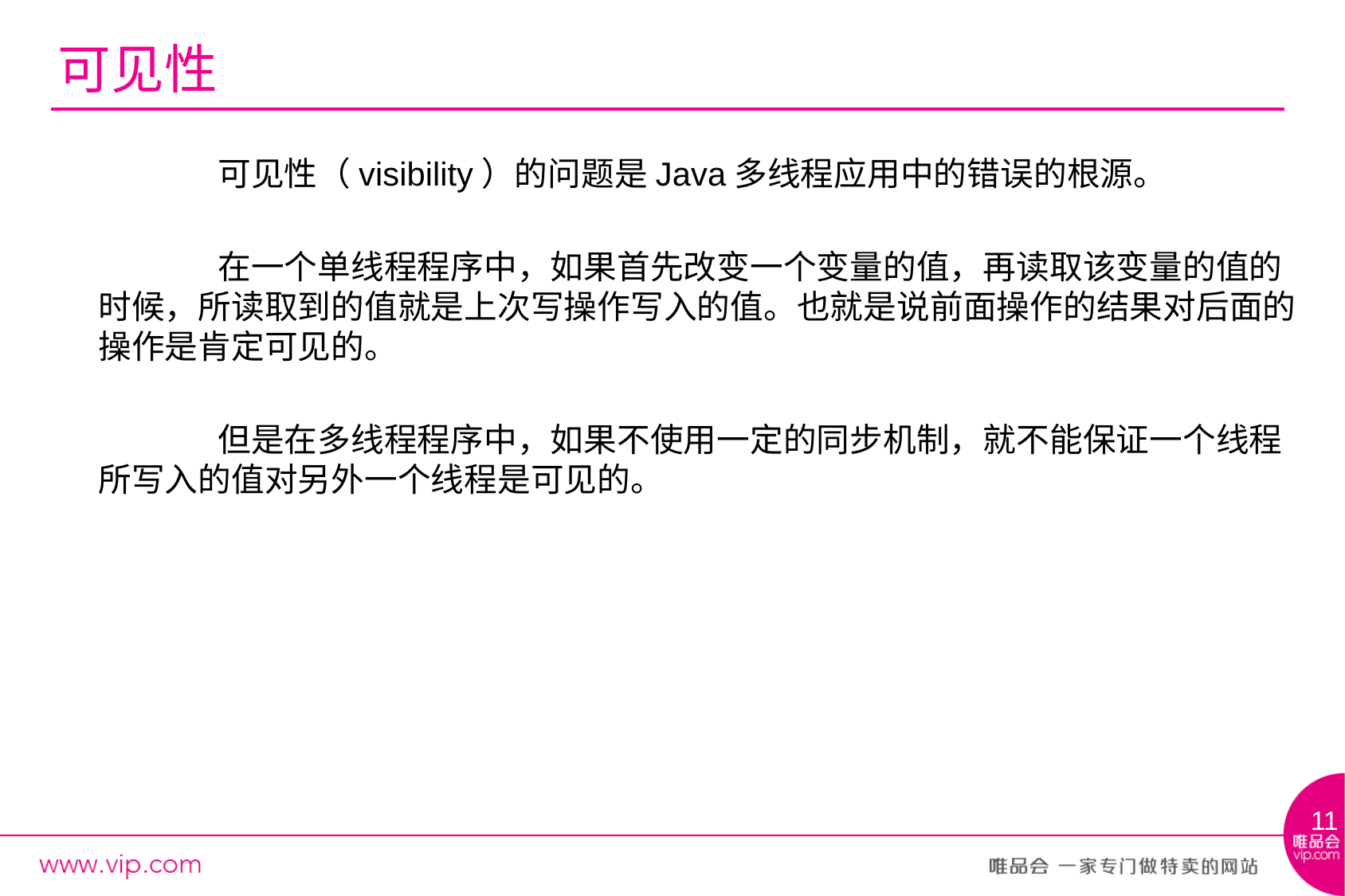

# 可见性
		可见性（visibility）的问题是Java多线程应用中的错误的根源。

		在一个单线程程序中，如果首先改变一个变量的值，再读取该变量的值的时候，所读取到的值就是上次写操作写入的值。也就是说前面操作的结果对后面的操作是肯定可见的。

		但是在多线程程序中，如果不使用一定的同步机制，就不能保证一个线程所写入的值对另外一个线程是可见的。